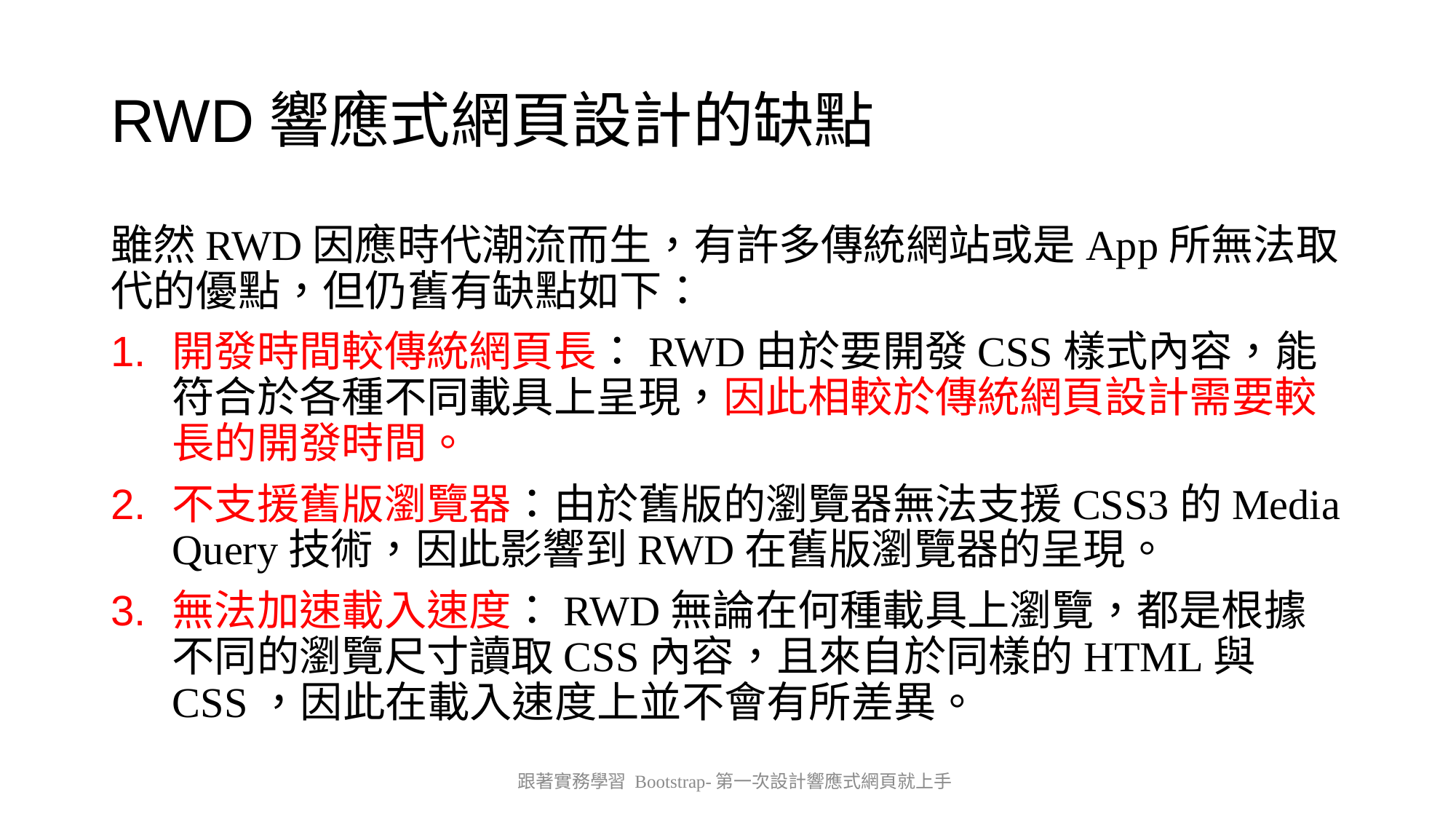

RWD響應式網頁設計的缺點
雖然RWD因應時代潮流而生，有許多傳統網站或是App所無法取代的優點，但仍舊有缺點如下：
開發時間較傳統網頁長：RWD由於要開發CSS樣式內容，能符合於各種不同載具上呈現，因此相較於傳統網頁設計需要較長的開發時間。
不支援舊版瀏覽器：由於舊版的瀏覽器無法支援CSS3的Media Query技術，因此影響到RWD在舊版瀏覽器的呈現。
無法加速載入速度：RWD無論在何種載具上瀏覽，都是根據不同的瀏覽尺寸讀取CSS內容，且來自於同樣的HTML與CSS，因此在載入速度上並不會有所差異。

跟著實務學習 Bootstrap-第一次設計響應式網頁就上手